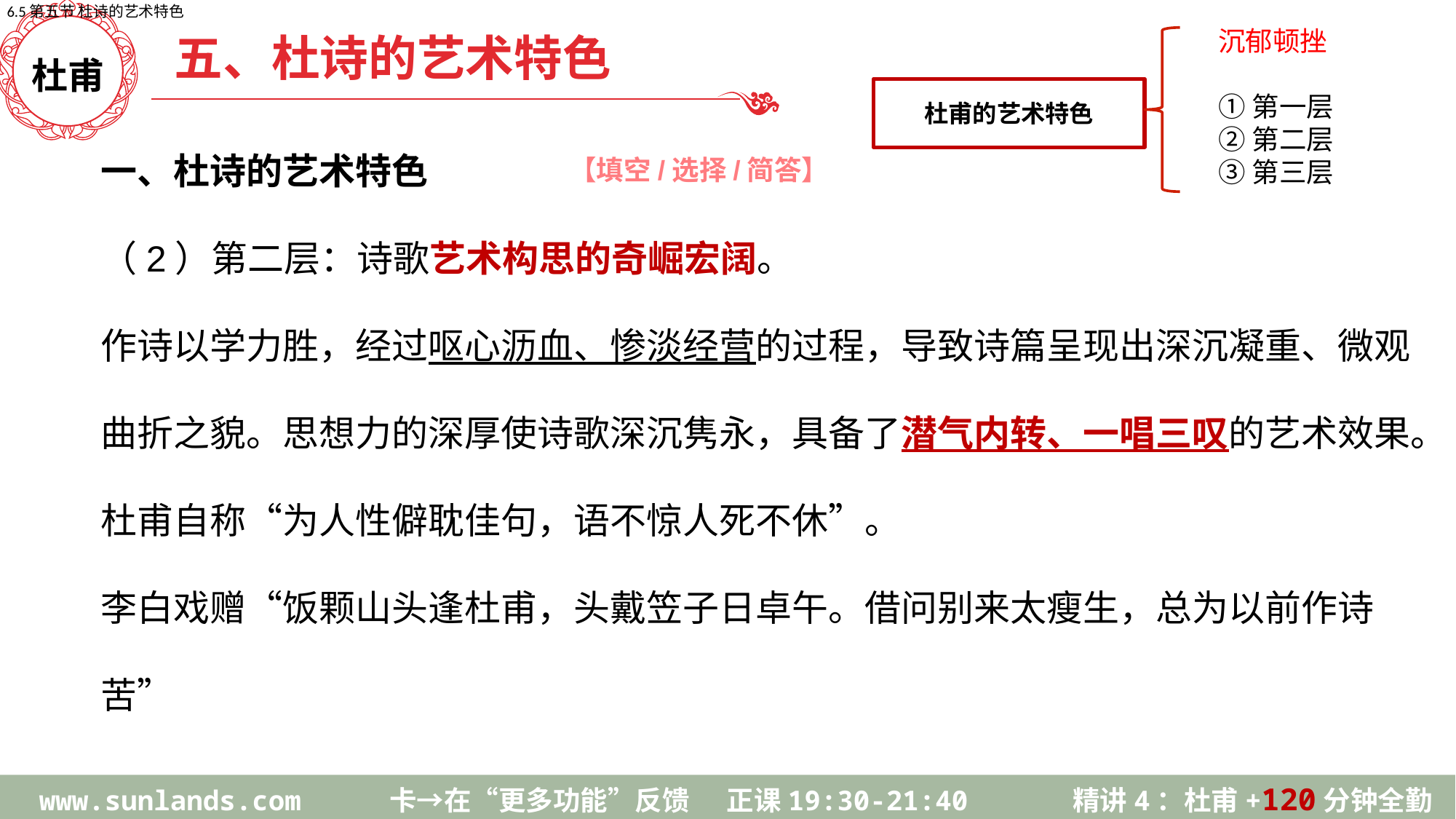

6.5第五节 杜诗的艺术特色

沉郁顿挫

①第一层
②第二层
③第三层

五、杜诗的艺术特色

杜甫的艺术特色
杜甫

一、杜诗的艺术特色
（2）第二层：诗歌艺术构思的奇崛宏阔。
作诗以学力胜，经过呕心沥血、惨淡经营的过程，导致诗篇呈现出深沉凝重、微观曲折之貌。思想力的深厚使诗歌深沉隽永，具备了潜气内转、一唱三叹的艺术效果。
杜甫自称“为人性僻耽佳句，语不惊人死不休”。
李白戏赠“饭颗山头逢杜甫，头戴笠子日卓午。借问别来太瘦生，总为以前作诗苦”

【填空/选择/简答】